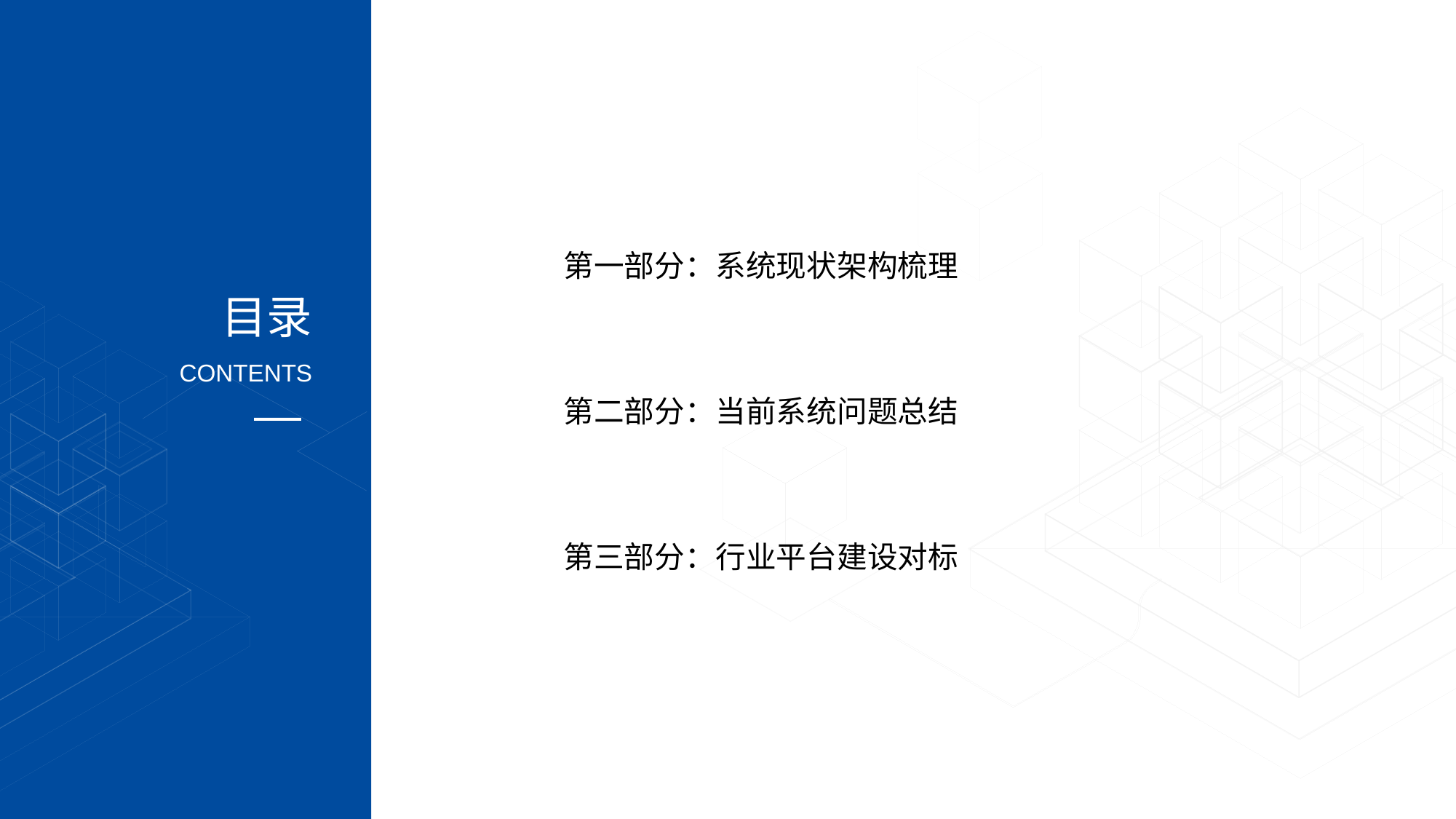

第一部分：系统现状架构梳理

第二部分：当前系统问题总结

第三部分：行业平台建设对标
目录
CONTENTS